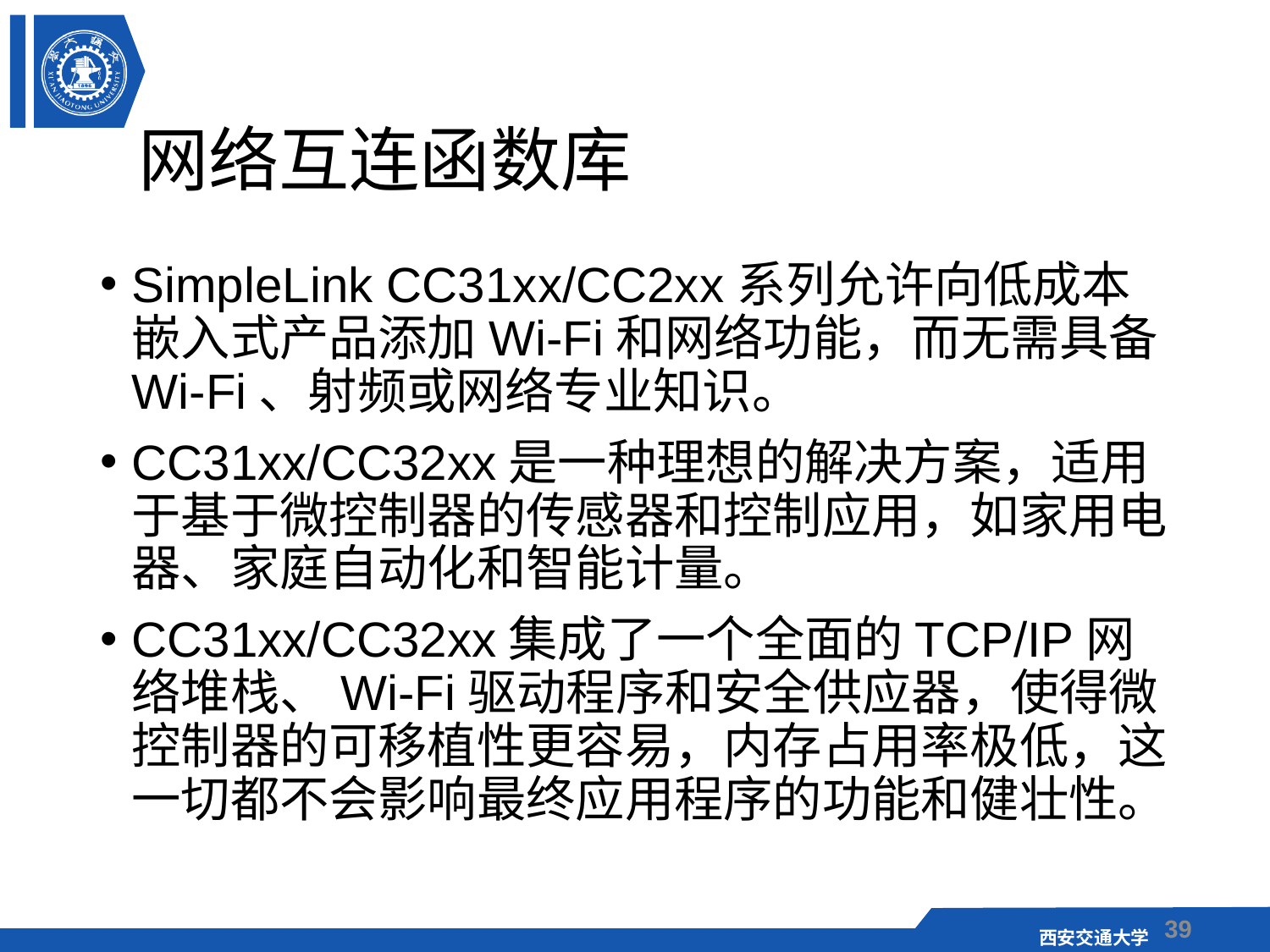

# 网络互连函数库
SimpleLink CC31xx/CC2xx系列允许向低成本嵌入式产品添加Wi-Fi和网络功能，而无需具备Wi-Fi、射频或网络专业知识。
CC31xx/CC32xx是一种理想的解决方案，适用于基于微控制器的传感器和控制应用，如家用电器、家庭自动化和智能计量。
CC31xx/CC32xx集成了一个全面的TCP/IP网络堆栈、Wi-Fi驱动程序和安全供应器，使得微控制器的可移植性更容易，内存占用率极低，这一切都不会影响最终应用程序的功能和健壮性。

39